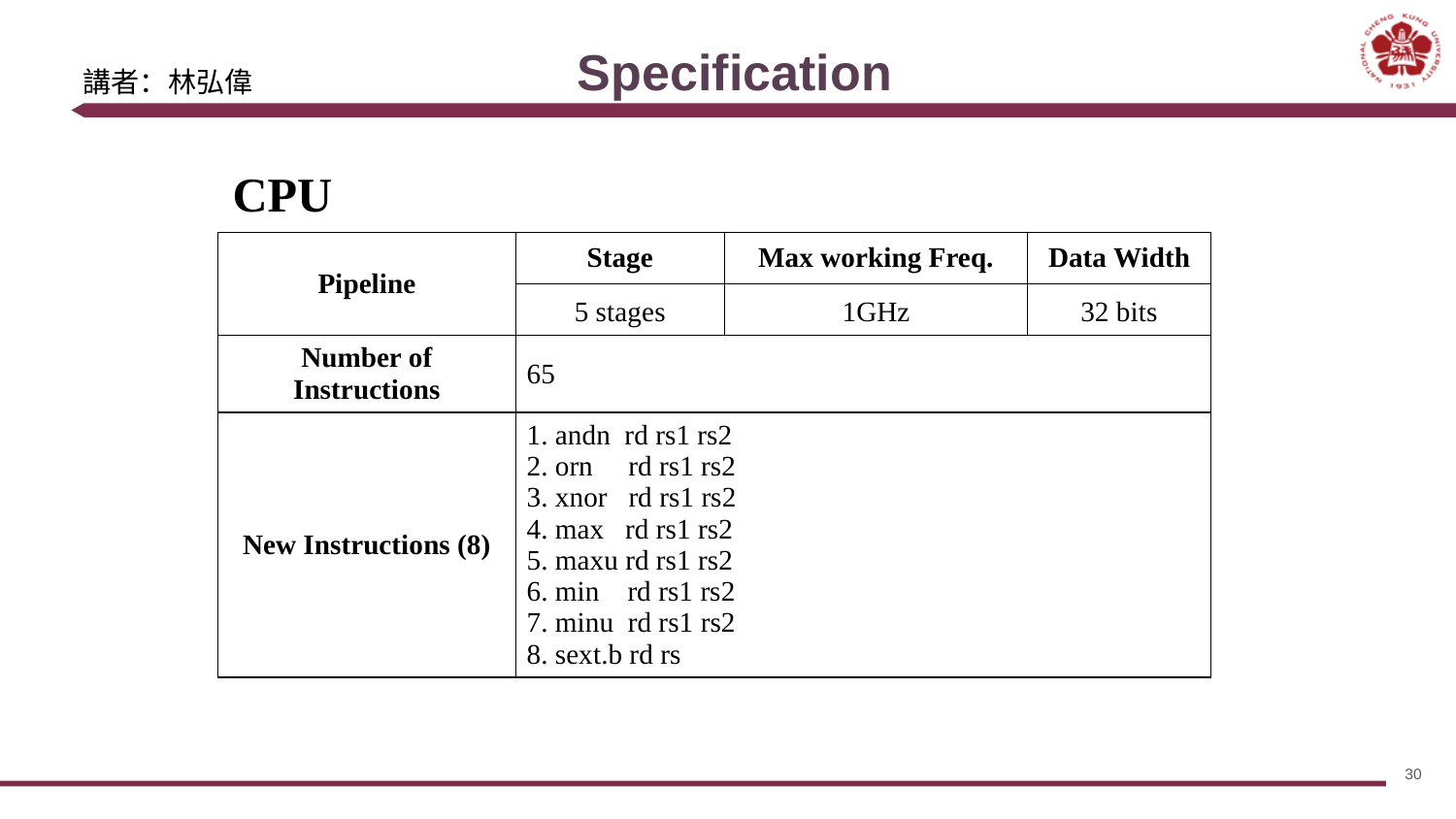

# Specification
講者：林弘偉
CPU
| Pipeline | Stage | Max working Freq. | Data Width |
| --- | --- | --- | --- |
|  | 5 stages | 1GHz | 32 bits |
| Number of Instructions | 65 |  |  |
| New Instructions (8) | 1. andn rd rs1 rs2 2. orn rd rs1 rs2 3. xnor rd rs1 rs2 4. max rd rs1 rs2 5. maxu rd rs1 rs2 6. min rd rs1 rs2 7. minu rd rs1 rs2 8. sext.b rd rs |  |  |
30